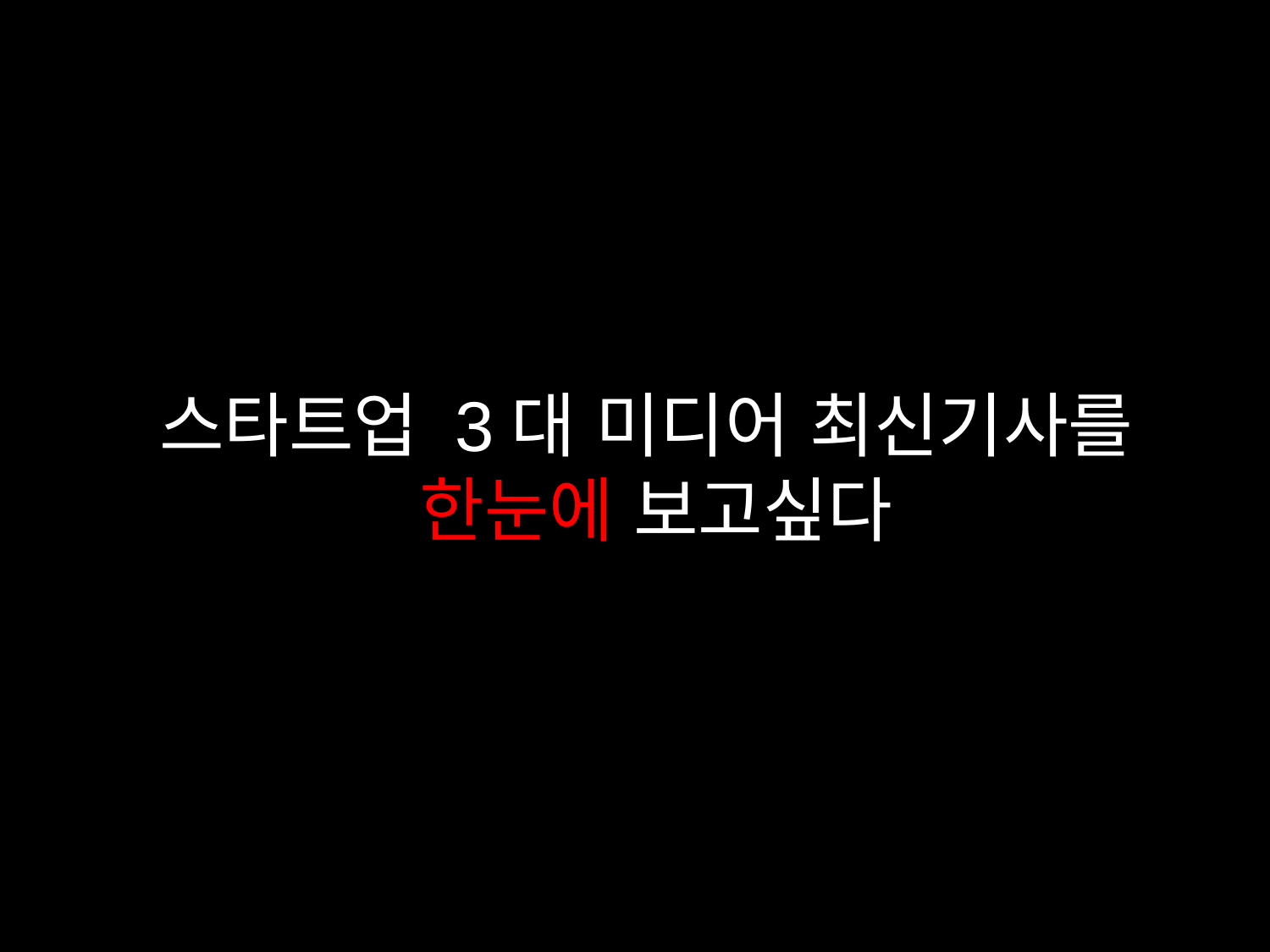

# 스타트업 3대 미디어 최신기사를 한눈에 보고싶다